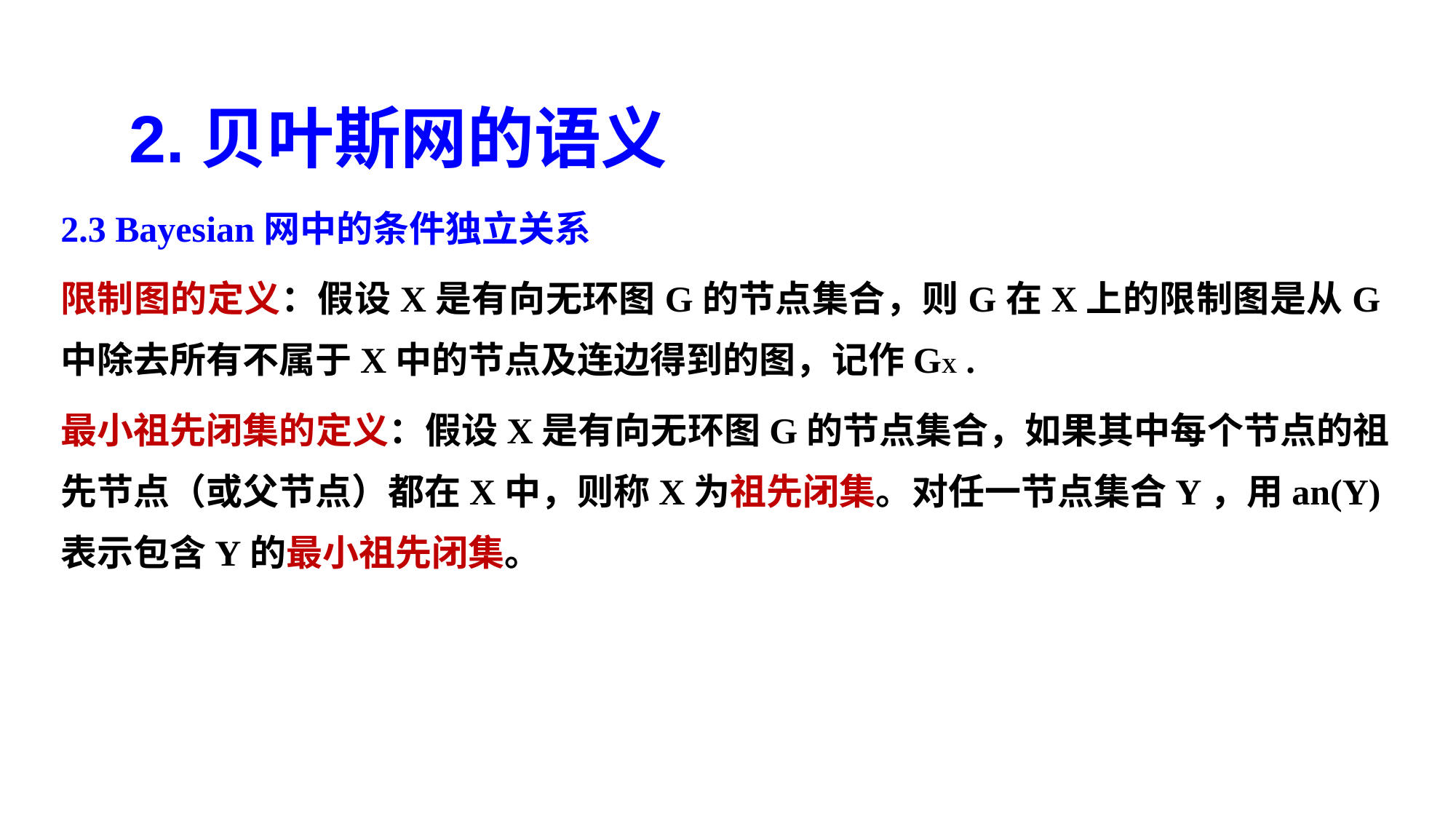

2.贝叶斯网的语义
2.3 Bayesian网中的条件独立关系
限制图的定义：假设X是有向无环图G的节点集合，则G在X上的限制图是从G中除去所有不属于X中的节点及连边得到的图，记作GX .
最小祖先闭集的定义：假设X是有向无环图G的节点集合，如果其中每个节点的祖先节点（或父节点）都在X中，则称X为祖先闭集。对任一节点集合Y，用an(Y)表示包含Y的最小祖先闭集。